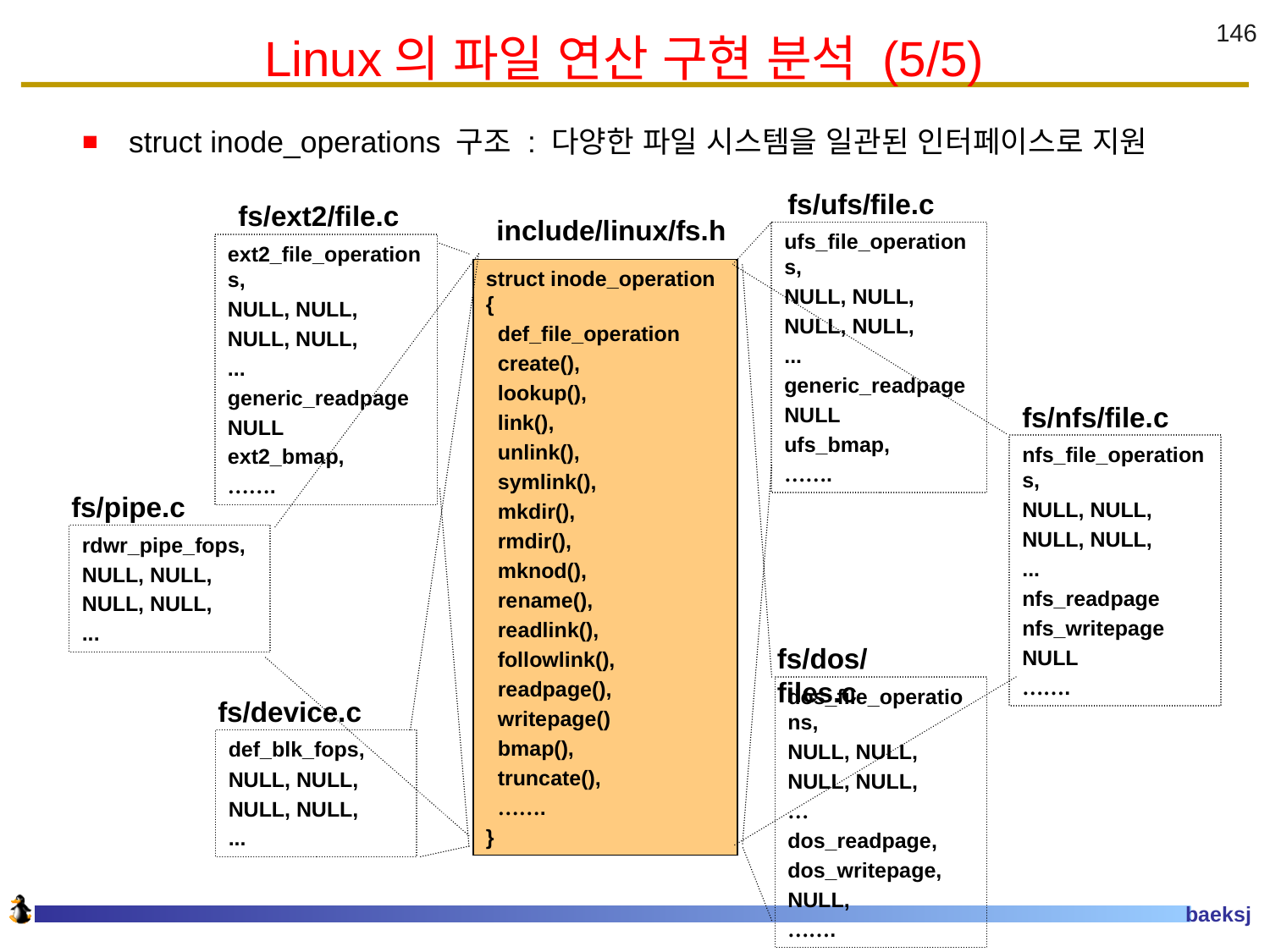

# Linux의 파일 연산 구현 분석 (5/5)
146
struct inode_operations 구조 : 다양한 파일 시스템을 일관된 인터페이스로 지원
fs/ufs/file.c
fs/ext2/file.c
include/linux/fs.h

ufs_file_operations,
NULL, NULL,
NULL, NULL,
...
generic_readpage
NULL
ufs_bmap,
…….
ext2_file_operations,
NULL, NULL,
NULL, NULL,
...
generic_readpage
NULL
ext2_bmap,
…….

struct inode_operation {
  def_file_operation
  create(),
  lookup(),
  link(),
  unlink(),
  symlink(),
  mkdir(),
  rmdir(),
  mknod(),
  rename(),
  readlink(),
  followlink(),
  readpage(),
  writepage()
  bmap(),
  truncate(),
  …….
}

fs/nfs/file.c
nfs_file_operations,
NULL, NULL,
NULL, NULL,
...
nfs_readpage
nfs_writepage
NULL
…….

fs/pipe.c

rdwr_pipe_fops,
NULL, NULL,
NULL, NULL,
...
fs/dos/files.c

dos_file_operations,
NULL, NULL,
NULL, NULL,
…
dos_readpage,
dos_writepage,
NULL,
…….
fs/device.c
def_blk_fops,
NULL, NULL,
NULL, NULL,
...